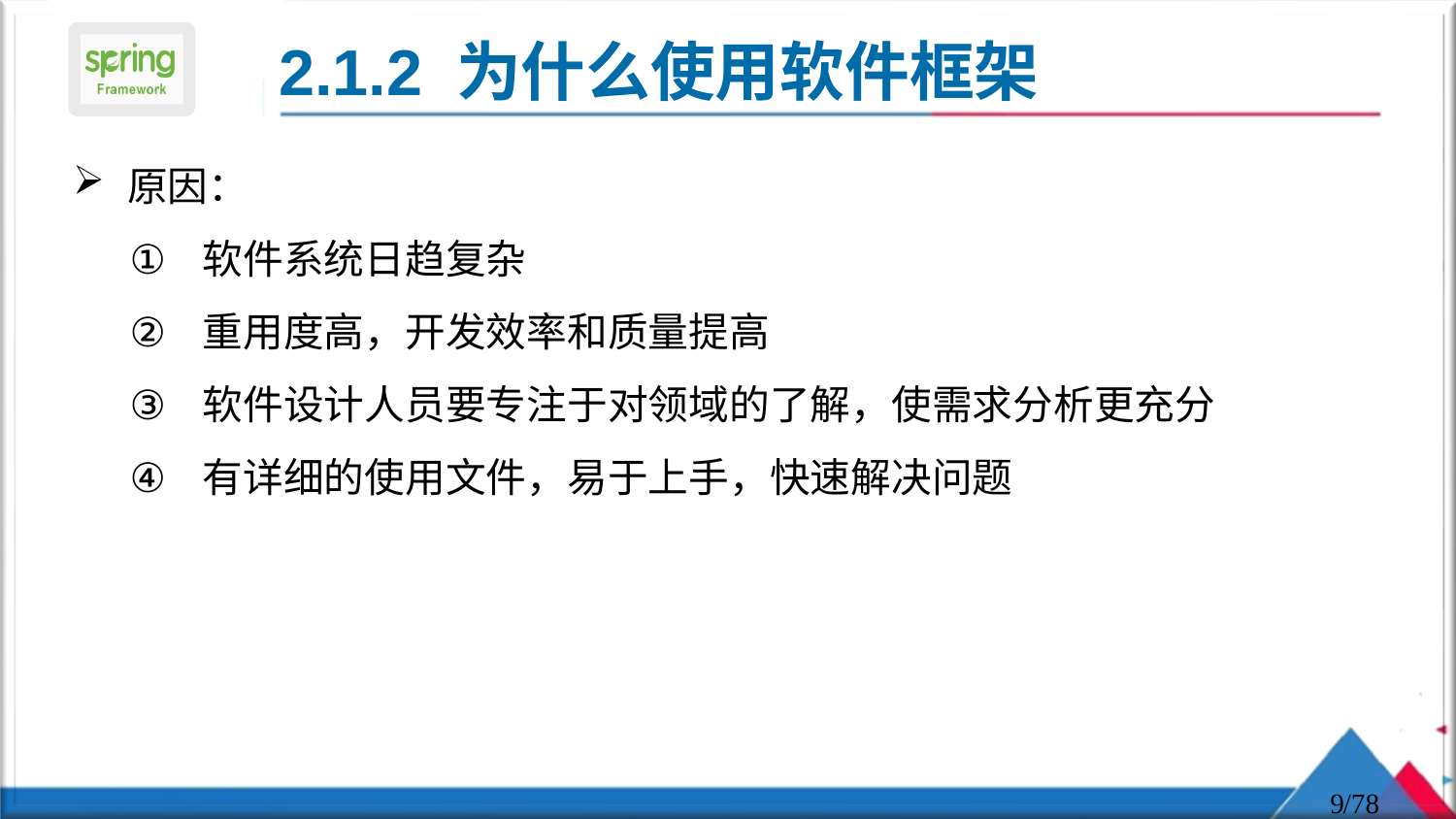

# 2.1.2 为什么使用软件框架
原因：
软件系统日趋复杂
重用度高，开发效率和质量提高
软件设计人员要专注于对领域的了解，使需求分析更充分
有详细的使用文件，易于上手，快速解决问题
9
/78